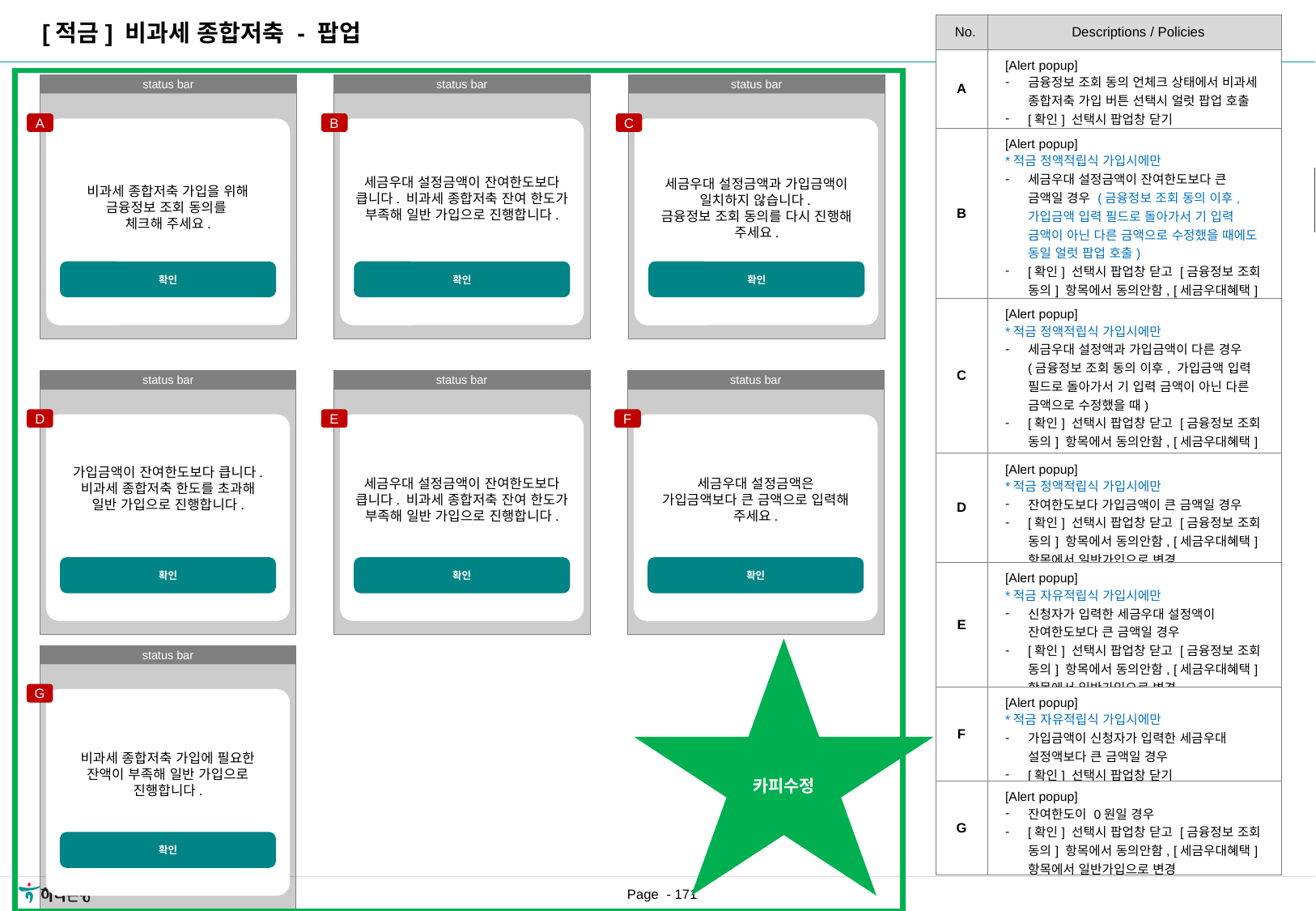

[적금] 비과세 종합저축 - 팝업
| No. | Descriptions / Policies |
| --- | --- |
| A | [Alert popup] 금융정보 조회 동의 언체크 상태에서 비과세 종합저축 가입 버튼 선택시 얼럿 팝업 호출 [확인] 선택시 팝업창 닫기 |
| B | [Alert popup] \*적금 정액적립식 가입시에만 세금우대 설정금액이 잔여한도보다 큰 금액일 경우 (금융정보 조회 동의 이후, 가입금액 입력 필드로 돌아가서 기 입력 금액이 아닌 다른 금액으로 수정했을 때에도 동일 얼럿 팝업 호출) [확인] 선택시 팝업창 닫고 [금융정보 조회 동의] 항목에서 동의안함, [세금우대혜택] 항목에서 일반가입으로 변경 |
| C | [Alert popup] \*적금 정액적립식 가입시에만 세금우대 설정액과 가입금액이 다른 경우 (금융정보 조회 동의 이후, 가입금액 입력 필드로 돌아가서 기 입력 금액이 아닌 다른 금액으로 수정했을 때) [확인] 선택시 팝업창 닫고 [금융정보 조회 동의] 항목에서 동의안함, [세금우대혜택] 항목에서 일반가입으로 변경 |
| D | [Alert popup] \*적금 정액적립식 가입시에만 잔여한도보다 가입금액이 큰 금액일 경우 [확인] 선택시 팝업창 닫고 [금융정보 조회 동의] 항목에서 동의안함, [세금우대혜택] 항목에서 일반가입으로 변경 |
| E | [Alert popup] \*적금 자유적립식 가입시에만 신청자가 입력한 세금우대 설정액이 잔여한도보다 큰 금액일 경우 [확인] 선택시 팝업창 닫고 [금융정보 조회 동의] 항목에서 동의안함, [세금우대혜택] 항목에서 일반가입으로 변경 |
| F | [Alert popup] \*적금 자유적립식 가입시에만 가입금액이 신청자가 입력한 세금우대 설정액보다 큰 금액일 경우 [확인] 선택시 팝업창 닫기 |
| G | [Alert popup] 잔여한도이 0원일 경우 [확인] 선택시 팝업창 닫고 [금융정보 조회 동의] 항목에서 동의안함, [세금우대혜택] 항목에서 일반가입으로 변경 |

[수정요약] 2023.06.26
비과세 종합저축 가입 항목 Description 수정 및 얼럿 팝업 추가

status bar
status bar
status bar

A
B
C

[수정요약] 2023.07.19
[A] 추가
세금우대 설정금액이 잔여한도보다 큽니다. 비과세 종합저축 잔여 한도가 부족해 일반 가입으로 진행합니다.
세금우대 설정금액과 가입금액이 일치하지 않습니다.
금융정보 조회 동의를 다시 진행해 주세요.
비과세 종합저축 가입을 위해 금융정보 조회 동의를
체크해 주세요.
확인
확인
확인

status bar
status bar
status bar

D
E
F

가입금액이 잔여한도보다 큽니다. 비과세 종합저축 한도를 초과해 일반 가입으로 진행합니다.
세금우대 설정금액이 잔여한도보다 큽니다. 비과세 종합저축 잔여 한도가 부족해 일반 가입으로 진행합니다.
세금우대 설정금액은 가입금액보다 큰 금액으로 입력해 주세요.
확인
확인
확인
카피수정

status bar

G

비과세 종합저축 가입에 필요한
잔액이 부족해 일반 가입으로 진행합니다.
확인